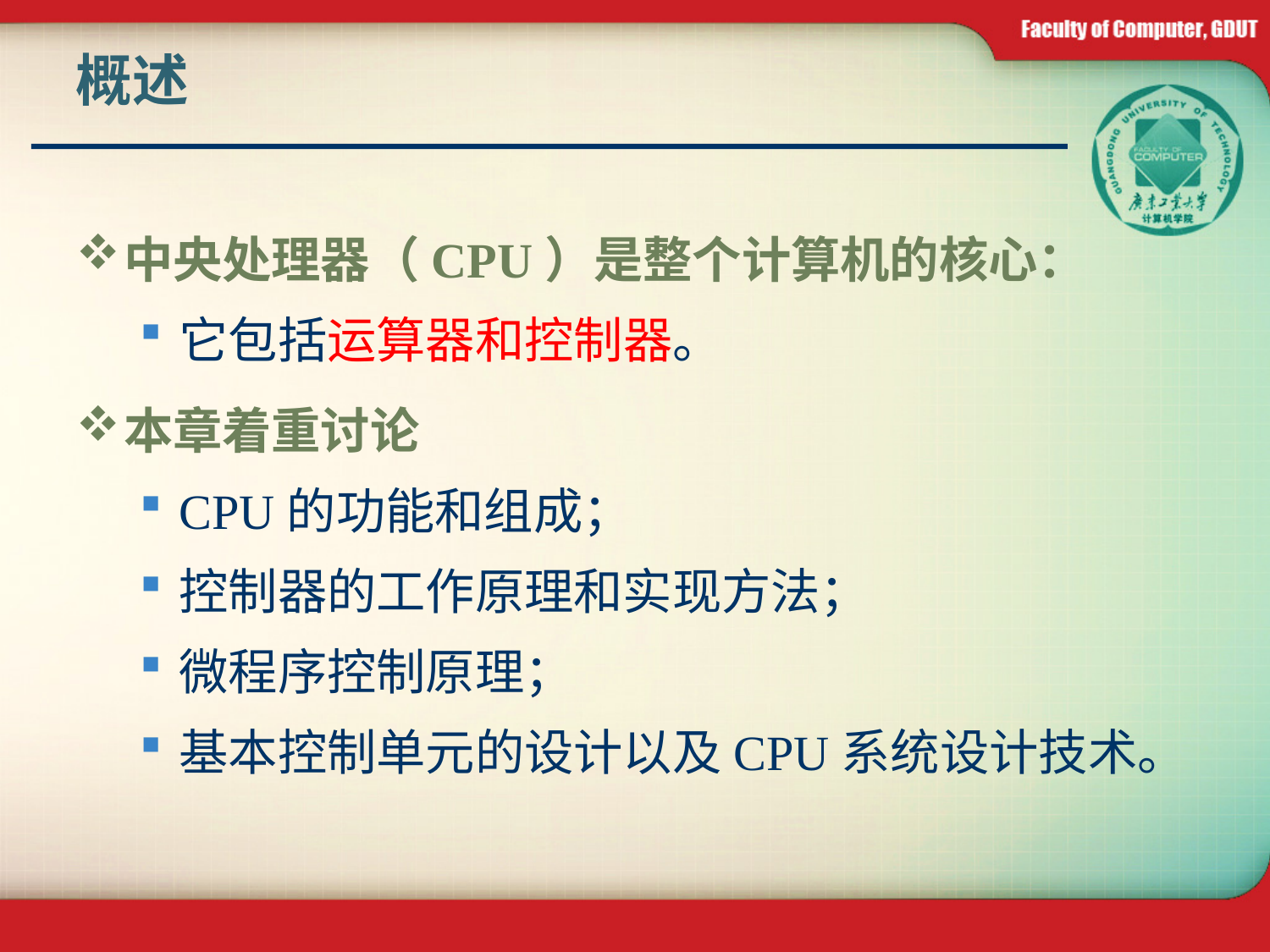

# 概述
中央处理器（CPU）是整个计算机的核心：
它包括运算器和控制器。
本章着重讨论
CPU的功能和组成；
控制器的工作原理和实现方法；
微程序控制原理；
基本控制单元的设计以及CPU系统设计技术。